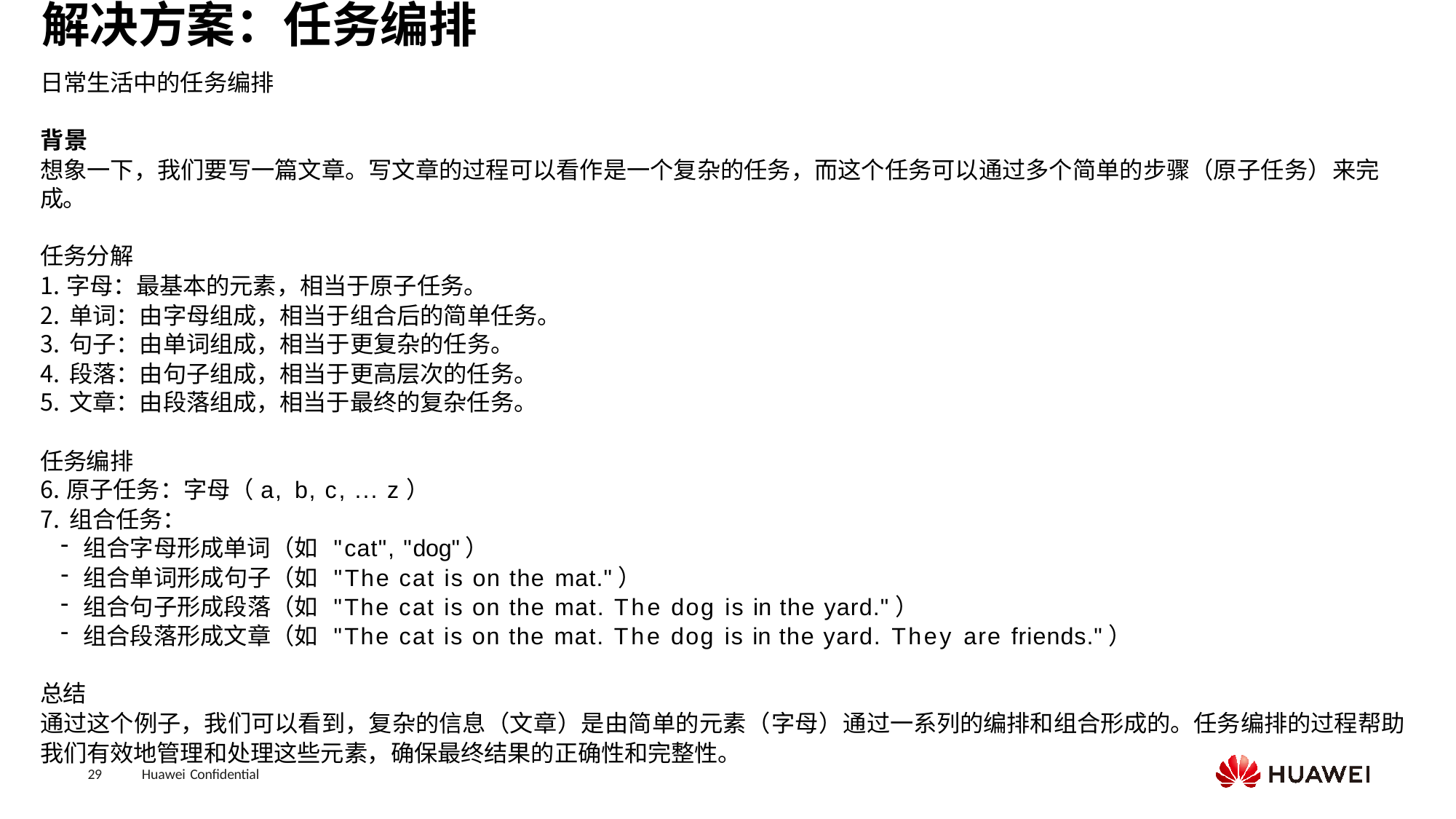

# 解决方案：任务编排
日常生活中的任务编排
背景
想象一下，我们要写一篇文章。写文章的过程可以看作是一个复杂的任务，而这个任务可以通过多个简单的步骤（原子任务）来完成。
任务分解
字母：最基本的元素，相当于原子任务。
单词：由字母组成，相当于组合后的简单任务。
句子：由单词组成，相当于更复杂的任务。
段落：由句子组成，相当于更高层次的任务。
文章：由段落组成，相当于最终的复杂任务。
任务编排
原子任务：字母（a, b, c, ... z）
组合任务：
组合字母形成单词（如 "cat", "dog"）
组合单词形成句子（如 "The cat is on the mat."）
组合句子形成段落（如 "The cat is on the mat. The dog is in the yard."）
组合段落形成文章（如 "The cat is on the mat. The dog is in the yard. They are friends."）
总结
通过这个例子，我们可以看到，复杂的信息（文章）是由简单的元素（字母）通过一系列的编排和组合形成的。任务编排的过程帮助我们有效地管理和处理这些元素，确保最终结果的正确性和完整性。
29
Huawei Confidential